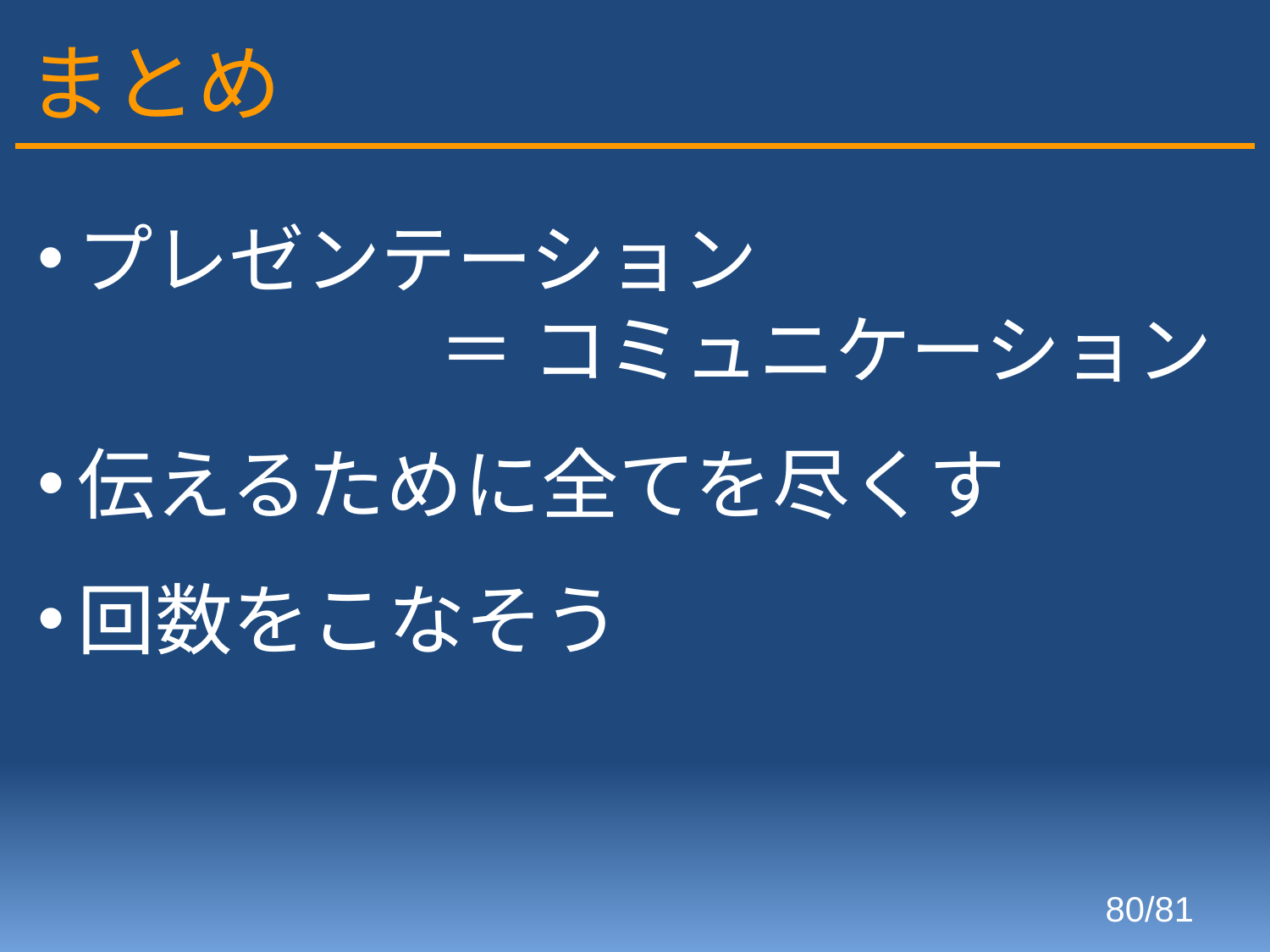

# まとめ
プレゼンテーション
＝ コミュニケーション
伝えるために全てを尽くす
回数をこなそう
80/81